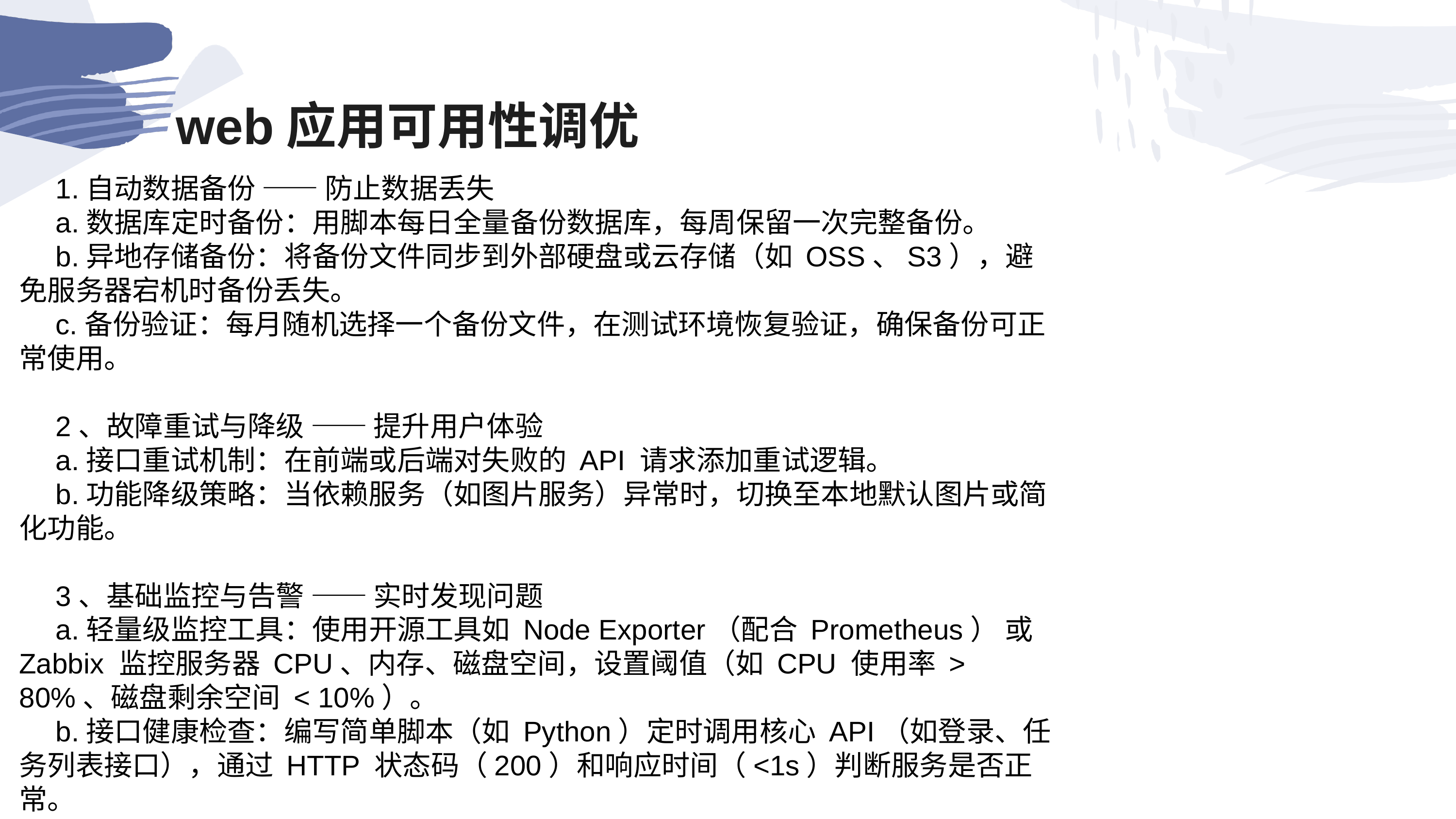

web应用可用性调优

1.自动数据备份 —— 防止数据丢失
a.数据库定时备份：用脚本每日全量备份数据库，每周保留一次完整备份。
b.异地存储备份：将备份文件同步到外部硬盘或云存储（如 OSS、S3），避免服务器宕机时备份丢失。
c.备份验证：每月随机选择一个备份文件，在测试环境恢复验证，确保备份可正常使用。

2、故障重试与降级 —— 提升用户体验
a.接口重试机制：在前端或后端对失败的 API 请求添加重试逻辑。
b.功能降级策略：当依赖服务（如图片服务）异常时，切换至本地默认图片或简化功能。

3、基础监控与告警 —— 实时发现问题
a.轻量级监控工具：使用开源工具如 Node Exporter（配合 Prometheus） 或 Zabbix 监控服务器 CPU、内存、磁盘空间，设置阈值（如 CPU 使用率 > 80%、磁盘剩余空间 < 10%）。
b.接口健康检查：编写简单脚本（如 Python）定时调用核心 API（如登录、任务列表接口），通过 HTTP 状态码（200）和响应时间（<1s）判断服务是否正常。
c.告警通知：异常时通过邮件或企业微信机器人推送通知